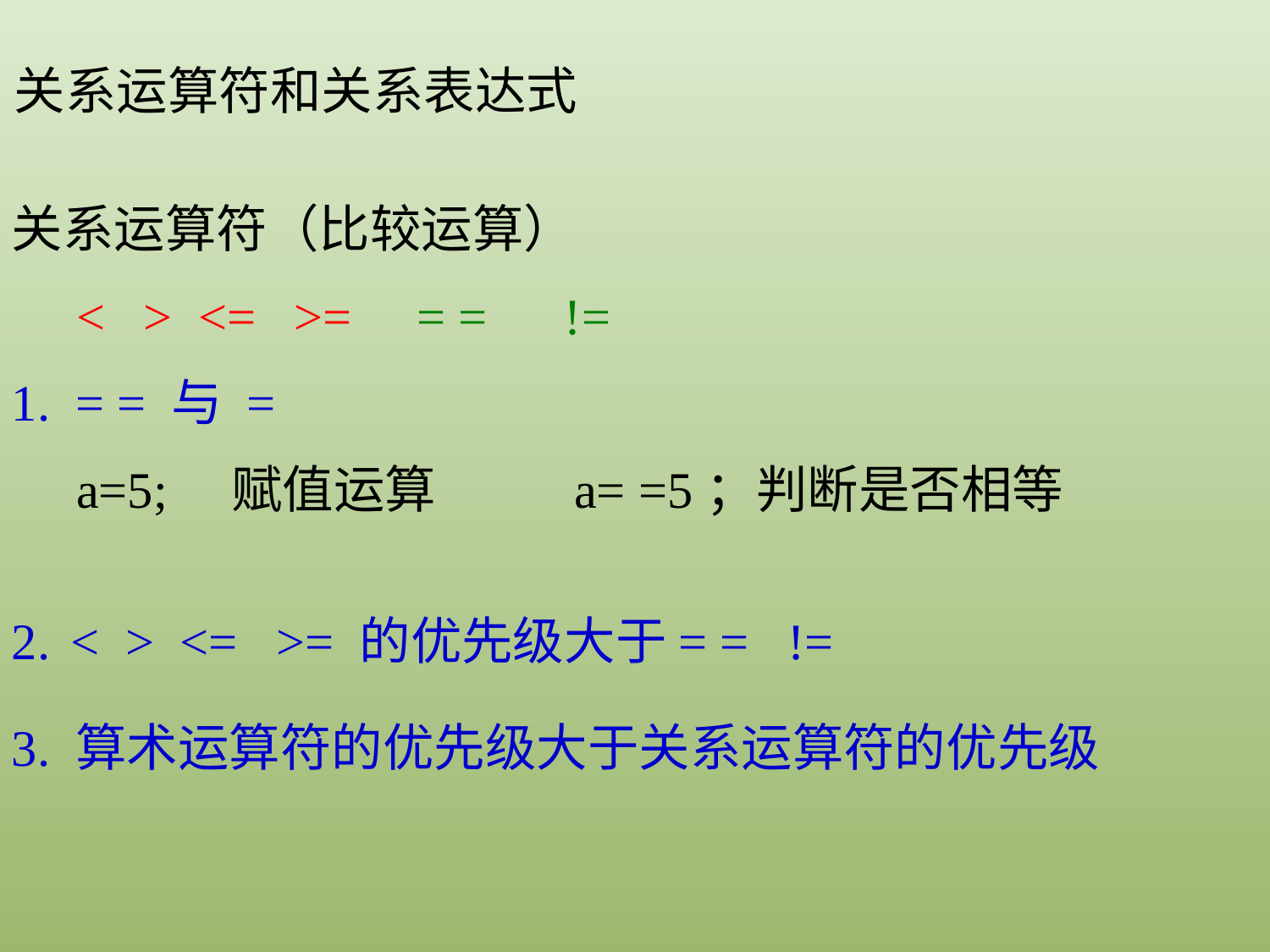

关系运算符和关系表达式
关系运算符（比较运算）
     <   >  <=   >=     = =      !=
  = = 与 =
     a=5;    赋值运算           a= =5；判断是否相等
<  >  <=   >= 的优先级大于= =   !=
3. 算术运算符的优先级大于关系运算符的优先级
61